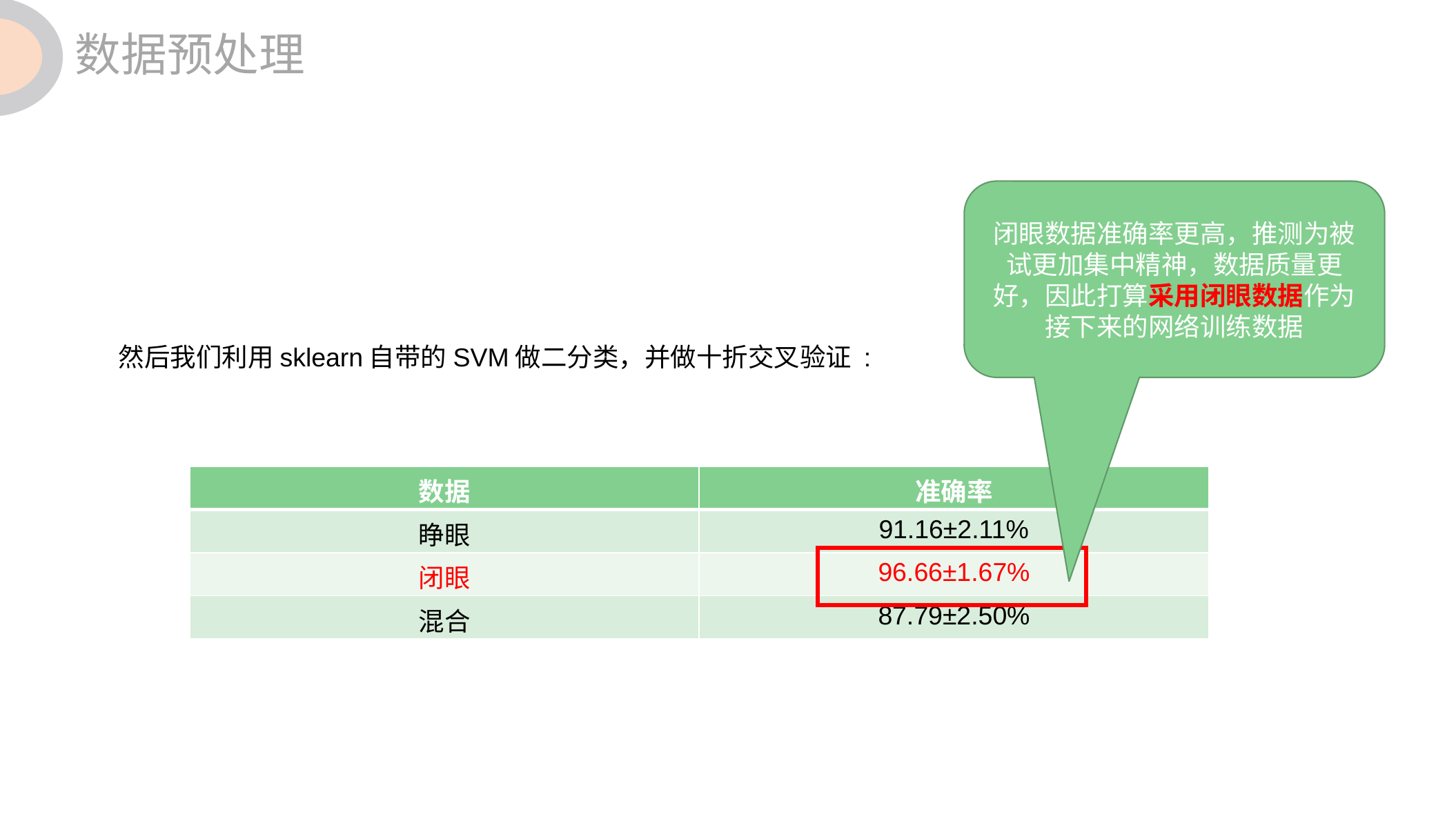

数据预处理

闭眼数据准确率更高，推测为被试更加集中精神，数据质量更好，因此打算采用闭眼数据作为接下来的网络训练数据
然后我们利用sklearn自带的SVM做二分类，并做十折交叉验证 :
| 数据 | 准确率 |
| --- | --- |
| 睁眼 | 91.16±2.11% |
| 闭眼 | 96.66±1.67% |
| 混合 | 87.79±2.50% |